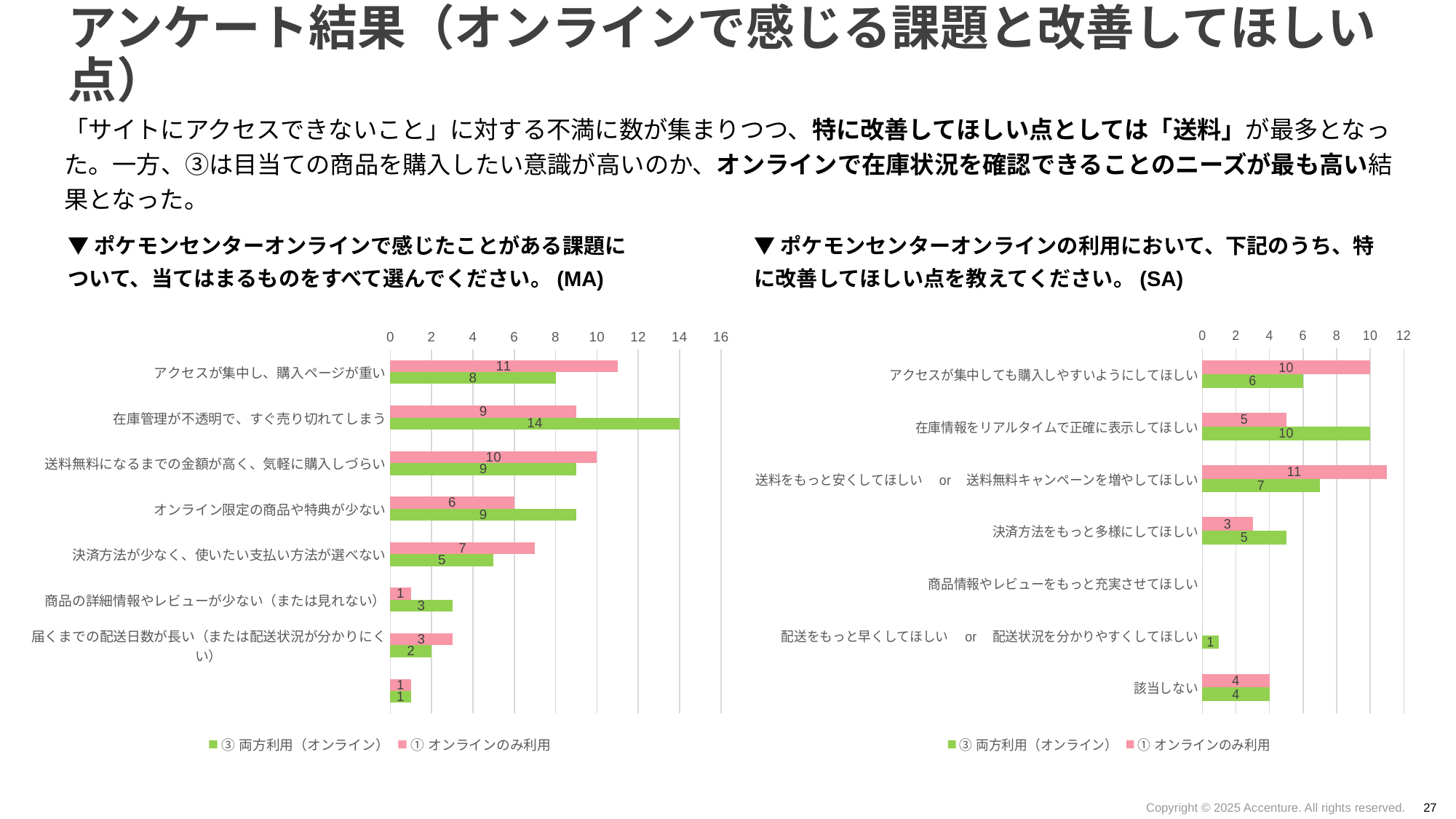

# アンケート結果（オンラインで感じる課題と改善してほしい点）
「サイトにアクセスできないこと」に対する不満に数が集まりつつ、特に改善してほしい点としては「送料」が最多となった。一方、③は目当ての商品を購入したい意識が高いのか、オンラインで在庫状況を確認できることのニーズが最も高い結果となった。
▼ポケモンセンターオンラインで感じたことがある課題について、当てはまるものをすべて選んでください。(MA)
▼ポケモンセンターオンラインの利用において、下記のうち、特に改善してほしい点を教えてください。(SA)

### Chart

| Category | ①オンラインのみ利用 | ③両方利用（オンライン） |
|---|---|---|
| アクセスが集中しても購入しやすいようにしてほしい | 10.0 | 6.0 |
| 在庫情報をリアルタイムで正確に表示してほしい | 5.0 | 10.0 |
| 送料をもっと安くしてほしい　or　送料無料キャンペーンを増やしてほしい | 11.0 | 7.0 |
| 決済方法をもっと多様にしてほしい | 3.0 | 5.0 |
| 商品情報やレビューをもっと充実させてほしい | 0.0 | 0.0 |
| 配送をもっと早くしてほしい　or　配送状況を分かりやすくしてほしい | 0.0 | 1.0 |
| 該当しない | 4.0 | 4.0 |

### Chart

| Category | ①オンラインのみ利用 | ③両方利用（オンライン） |
|---|---|---|
| アクセスが集中し、購入ページが重い | 11.0 | 8.0 |
| 在庫管理が不透明で、すぐ売り切れてしまう | 9.0 | 14.0 |
| 送料無料になるまでの金額が高く、気軽に購入しづらい | 10.0 | 9.0 |
| オンライン限定の商品や特典が少ない | 6.0 | 9.0 |
| 決済方法が少なく、使いたい支払い方法が選べない | 7.0 | 5.0 |
| 商品の詳細情報やレビューが少ない（または見れない） | 1.0 | 3.0 |
| 届くまでの配送日数が長い（または配送状況が分かりにくい） | 3.0 | 2.0 |